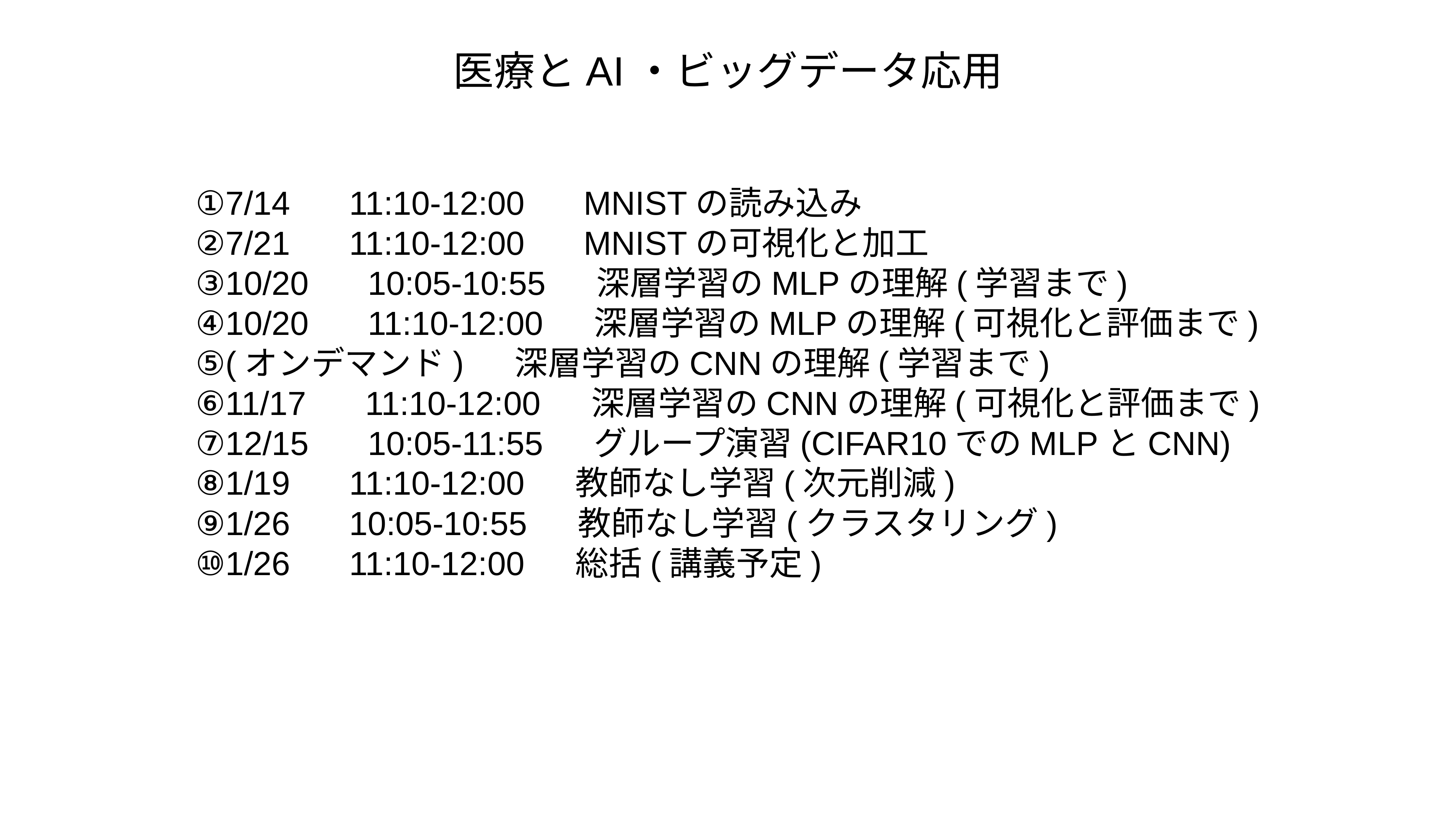

医療とAI・ビッグデータ応用
①7/14 　11:10-12:00 　MNISTの読み込み
②7/21 　11:10-12:00 　MNISTの可視化と加工
③10/20 　10:05-10:55 　深層学習のMLPの理解(学習まで)
④10/20 　11:10-12:00 　深層学習のMLPの理解(可視化と評価まで)
⑤(オンデマンド) 　深層学習のCNNの理解(学習まで)
⑥11/17 　11:10-12:00 　深層学習のCNNの理解(可視化と評価まで)
⑦12/15 　10:05-11:55 　グループ演習(CIFAR10でのMLPとCNN)
⑧1/19 　11:10-12:00 　教師なし学習(次元削減)
⑨1/26 　10:05-10:55 　教師なし学習(クラスタリング)
⑩1/26 　11:10-12:00 　総括(講義予定)